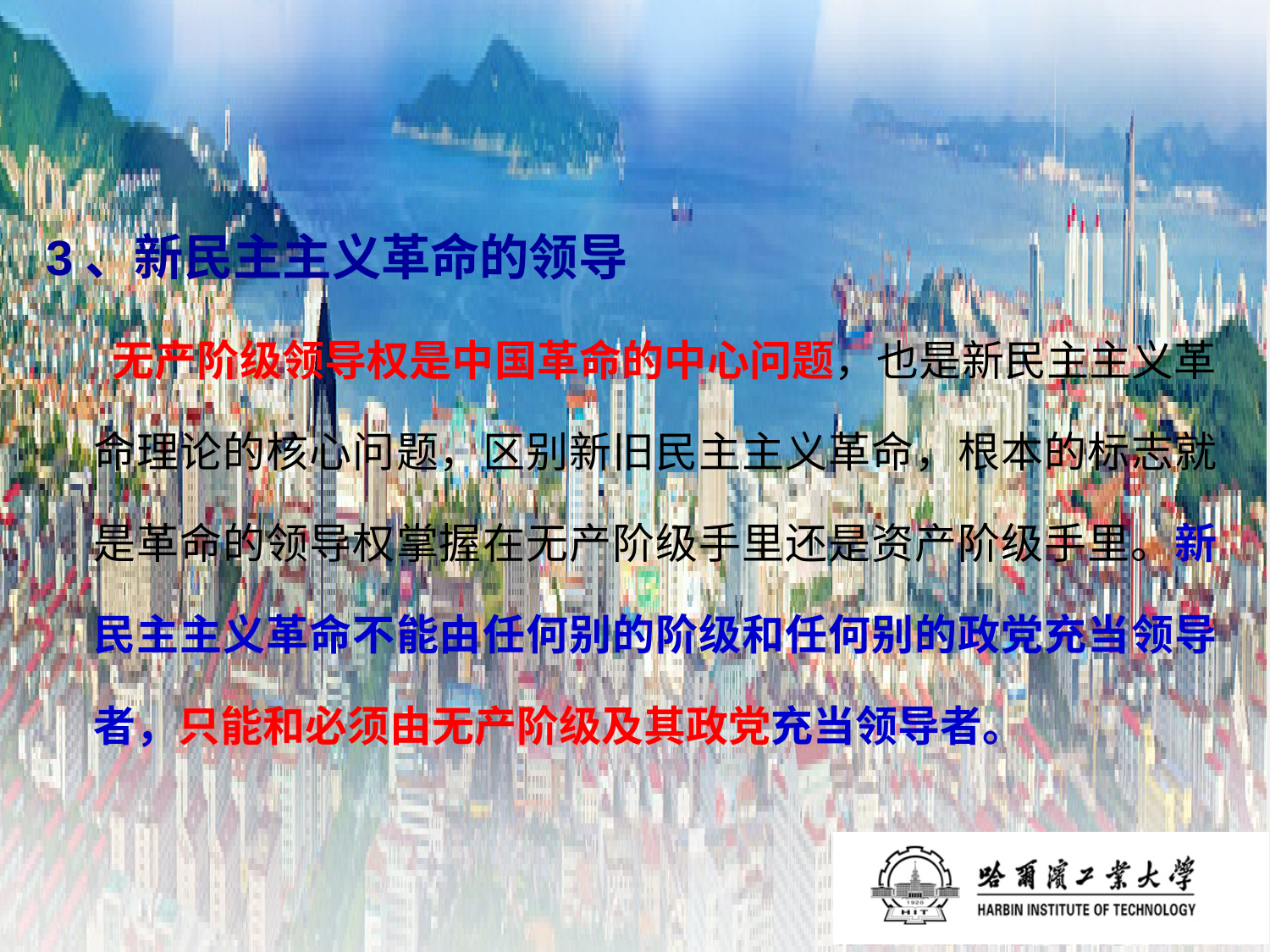

3、新民主主义革命的领导
      无产阶级领导权是中国革命的中心问题，也是新民主主义革命理论的核心问题，区别新旧民主主义革命，根本的标志就是革命的领导权掌握在无产阶级手里还是资产阶级手里。新民主主义革命不能由任何别的阶级和任何别的政党充当领导者，只能和必须由无产阶级及其政党充当领导者。